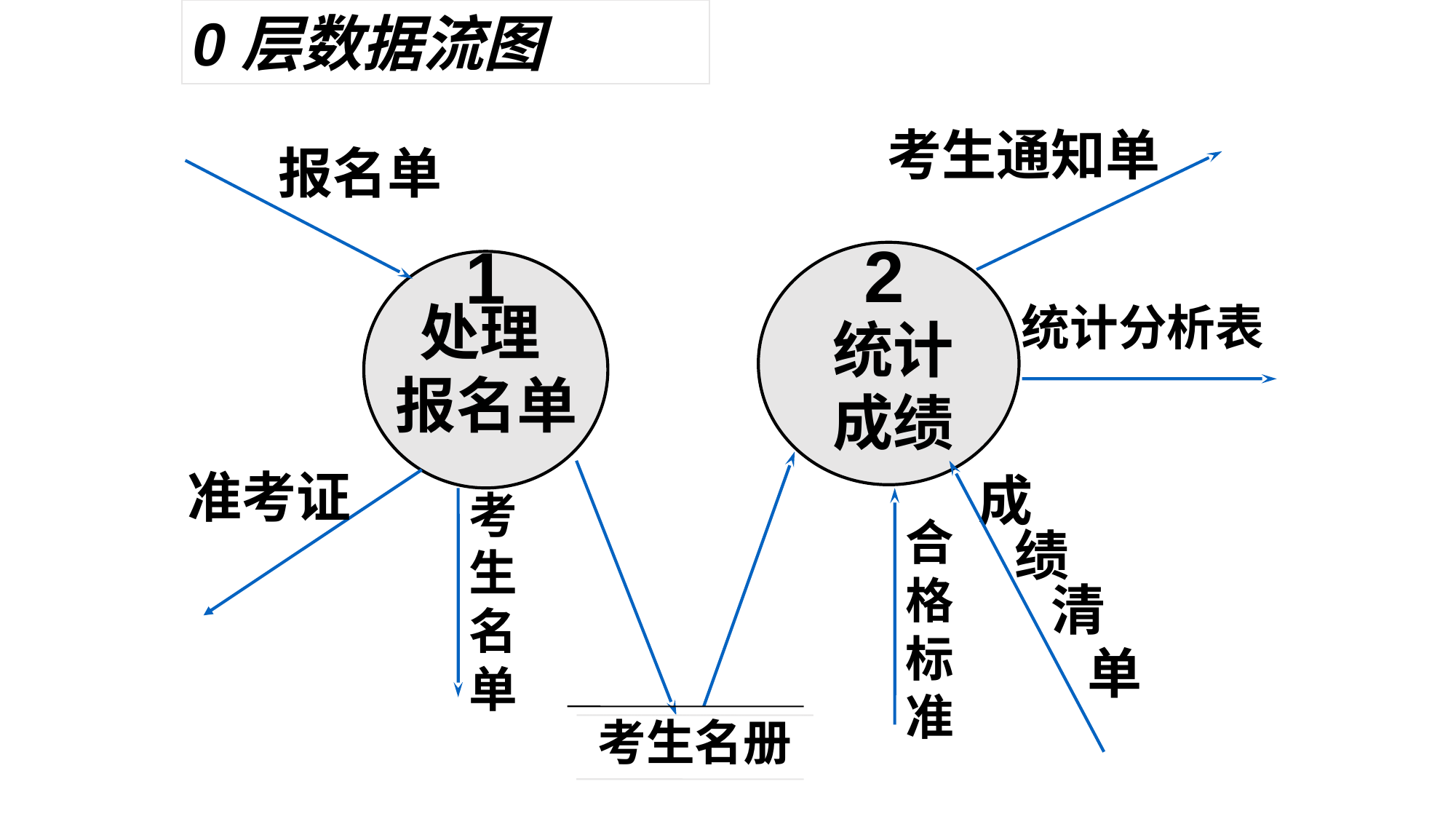

0层数据流图
考生通知单
报名单

2
1

处理
报名单
统计分析表
统计成绩

准考证

成

考生名
单

合
格
标
准
绩
清
单

考生名册